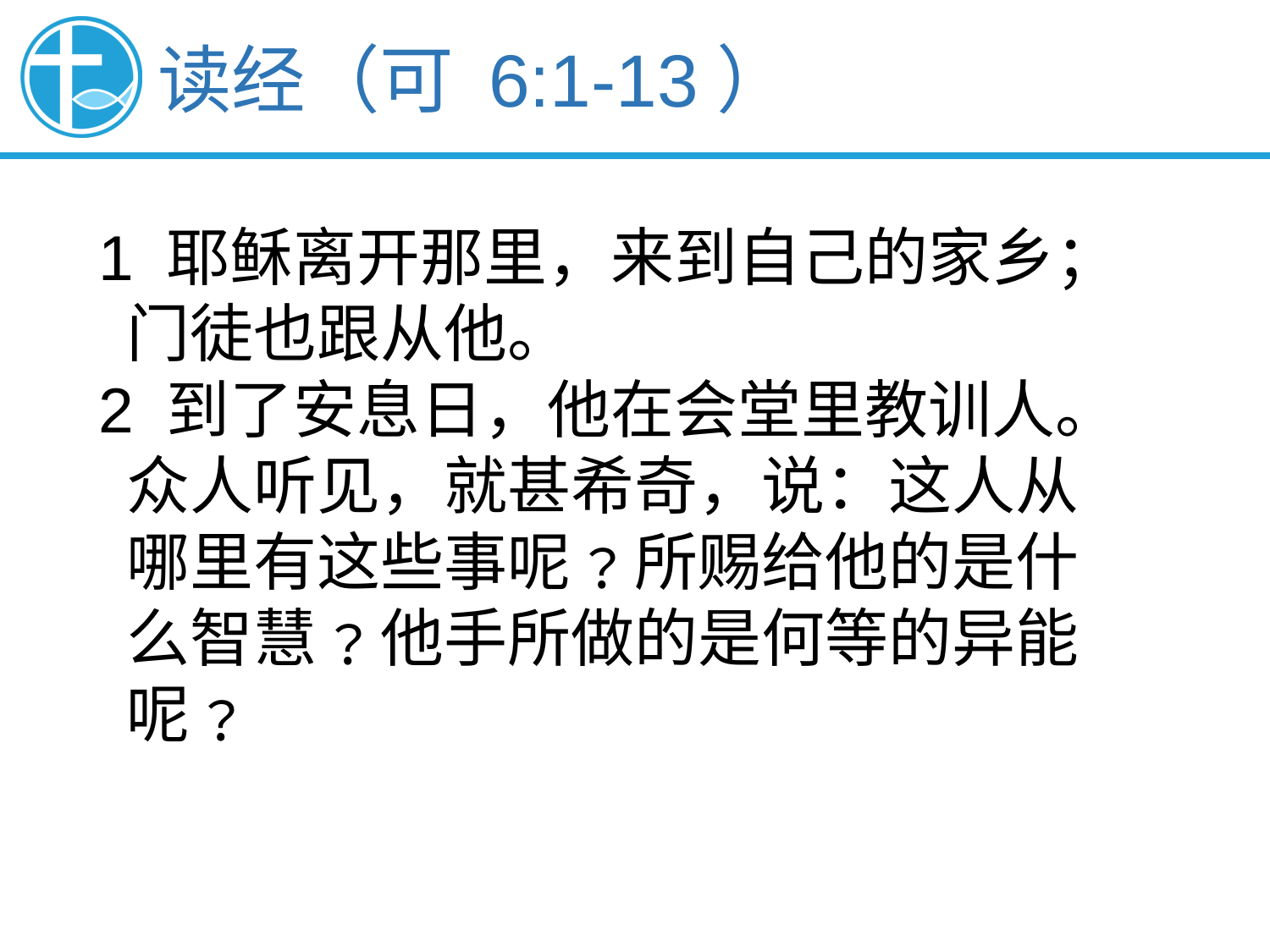

读经（可 6:1-13）

1 耶稣离开那里，来到自己的家乡；
  门徒也跟从他。
2 到了安息日，他在会堂里教训人。
  众人听见，就甚希奇，说：这人从
  哪里有这些事呢﹖所赐给他的是什
  么智慧﹖他手所做的是何等的异能
  呢﹖